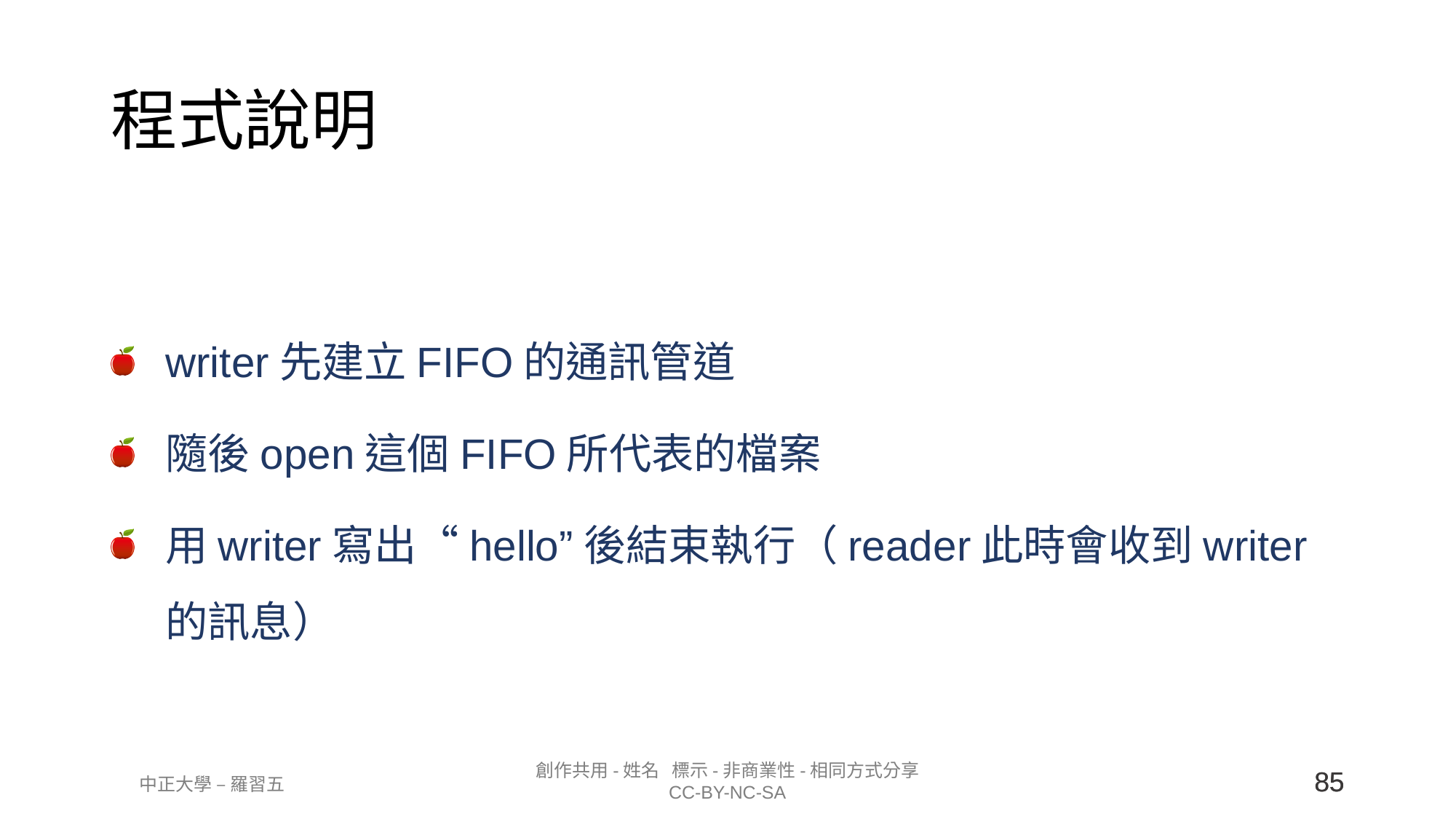

# 程式說明
writer先建立FIFO的通訊管道
隨後open這個FIFO所代表的檔案
用writer寫出“hello”後結束執行（reader此時會收到writer的訊息）